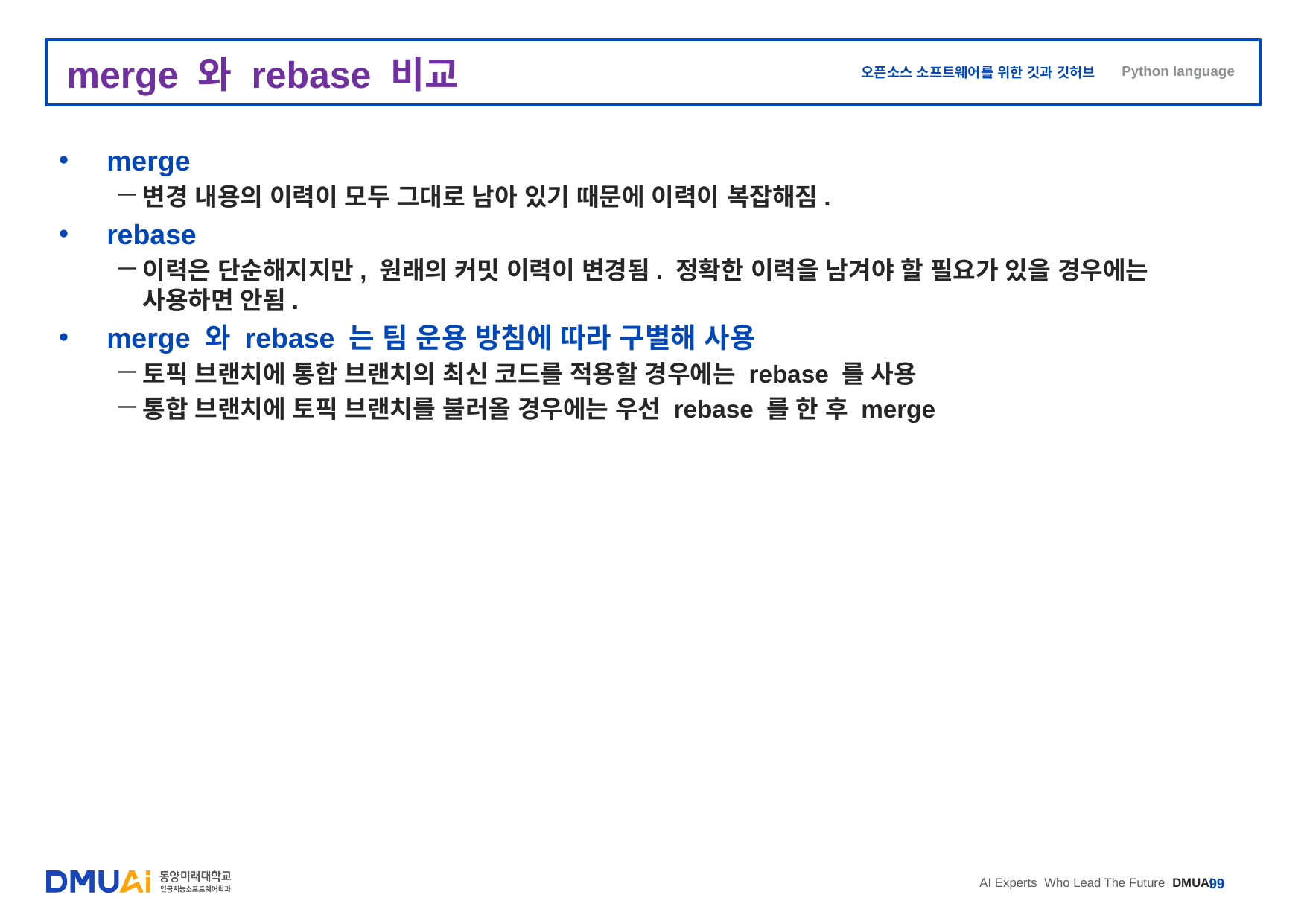

# merge 와 rebase 비교
merge
변경 내용의 이력이 모두 그대로 남아 있기 때문에 이력이 복잡해짐.
rebase
이력은 단순해지지만, 원래의 커밋 이력이 변경됨. 정확한 이력을 남겨야 할 필요가 있을 경우에는 사용하면 안됨.
merge 와 rebase 는 팀 운용 방침에 따라 구별해 사용
토픽 브랜치에 통합 브랜치의 최신 코드를 적용할 경우에는 rebase 를 사용
통합 브랜치에 토픽 브랜치를 불러올 경우에는 우선 rebase 를 한 후 merge